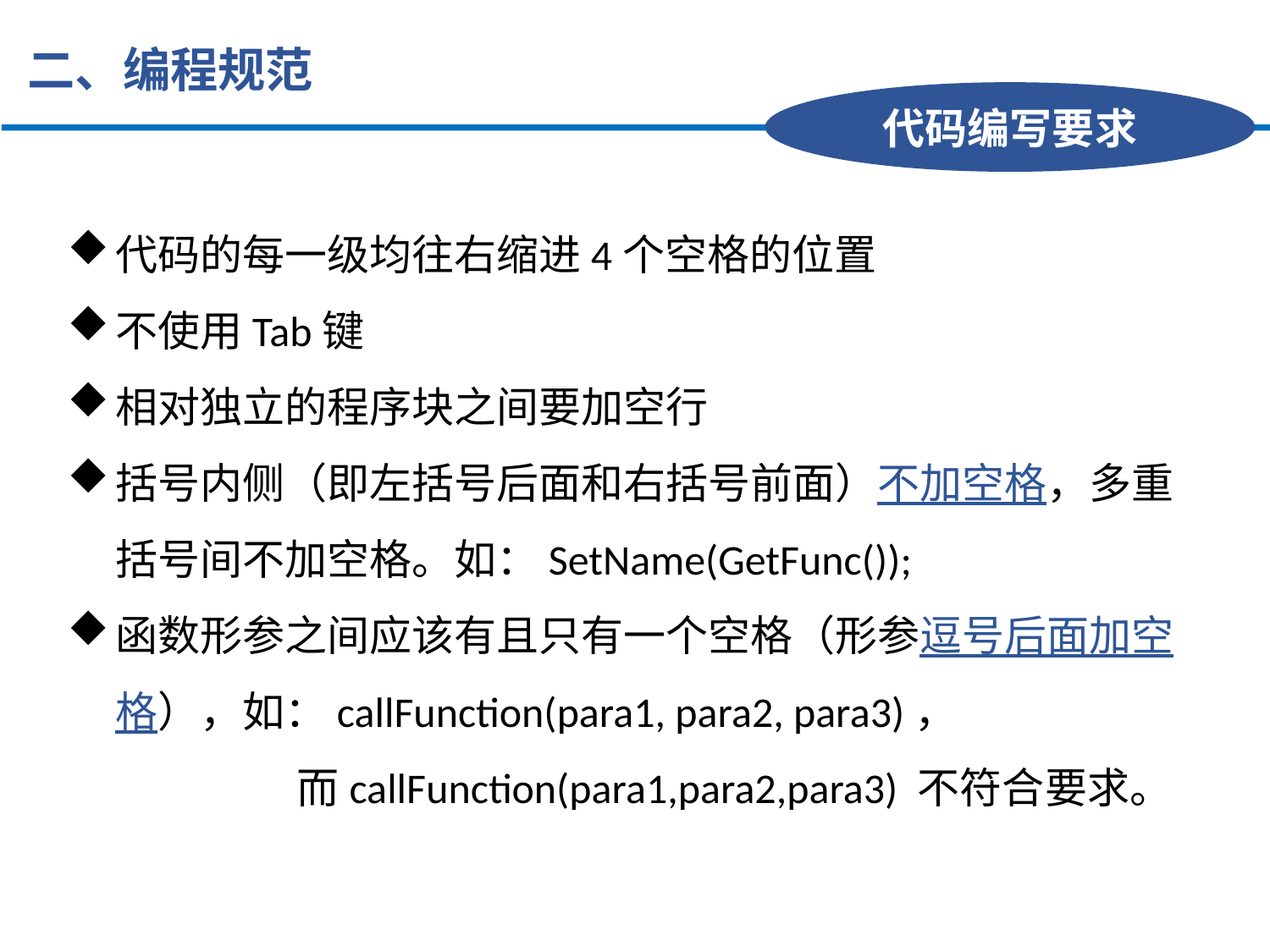

二、编程规范
代码编写要求

代码的每一级均往右缩进4个空格的位置
不使用Tab键
相对独立的程序块之间要加空行
括号内侧（即左括号后面和右括号前面）不加空格，多重括号间不加空格。如：SetName(GetFunc());
函数形参之间应该有且只有一个空格（形参逗号后面加空格），如：callFunction(para1, para2, para3)，
                       而callFunction(para1,para2,para3) 不符合要求。